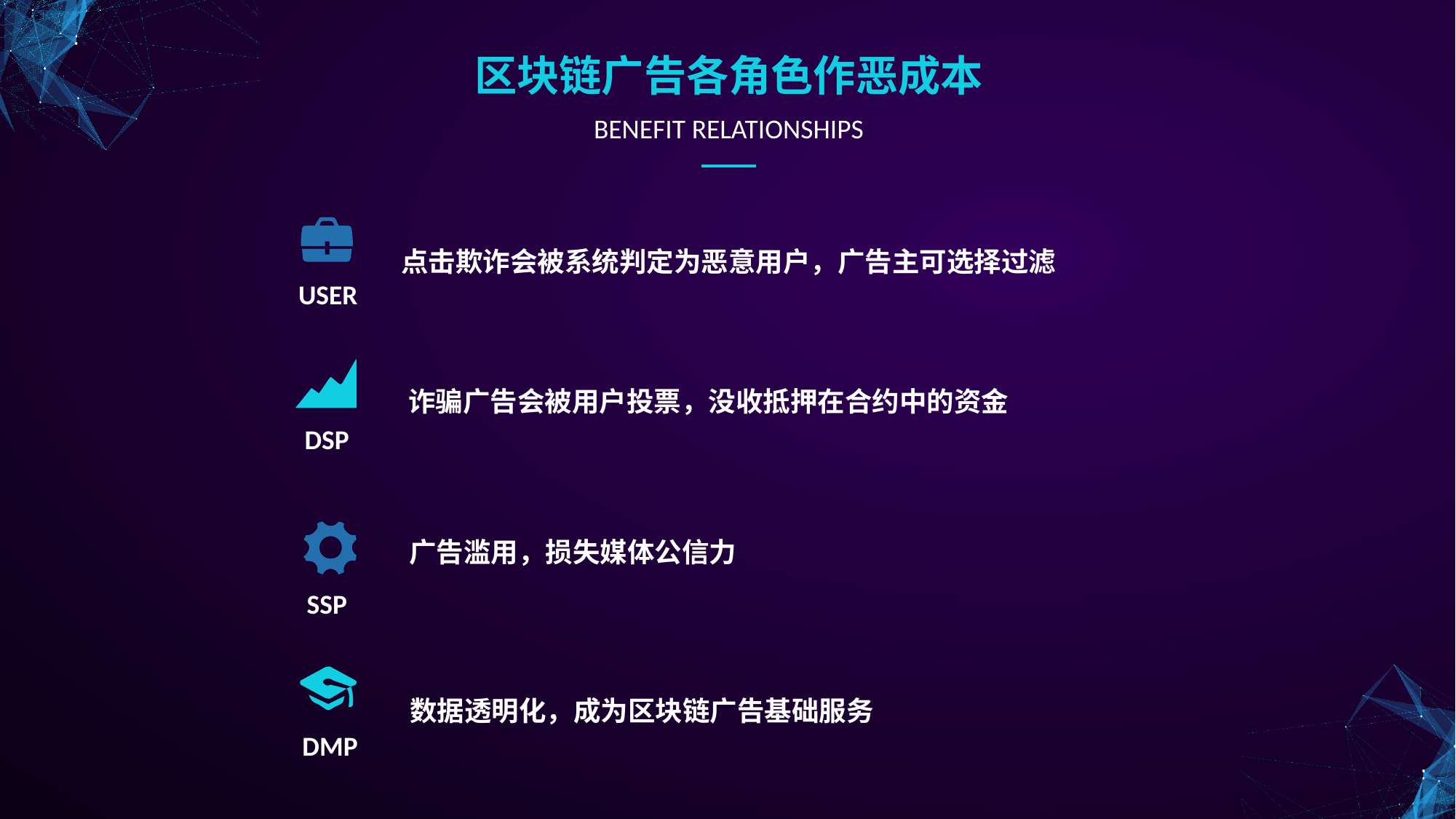

区块链广告各角色作恶成本
BENEFIT RELATIONSHIPS
e7d195523061f1c0220a3acd2f99070e22f7f2176c6c61f4AB5BC6AF3DF28E09514168BD2F6654DA4347BEC42B9A9B38EB2139F52FD80B94EB8F1B847F5BC18ECD11DB8433CCABD6DAEA8D49E99C31D39D76A564F9B6EA622F86ABF590FA8076EF89AE5038491A1DD1B21238AC2ED7BBEFDE273A0307C934EF788E08DA2408C25C729DF85558A389FF4B887203FA46E5

USER
点击欺诈会被系统判定为恶意用户，广告主可选择过滤

DSP
诈骗广告会被用户投票，没收抵押在合约中的资金

SSP
广告滥用，损失媒体公信力

DMP
数据透明化，成为区块链广告基础服务